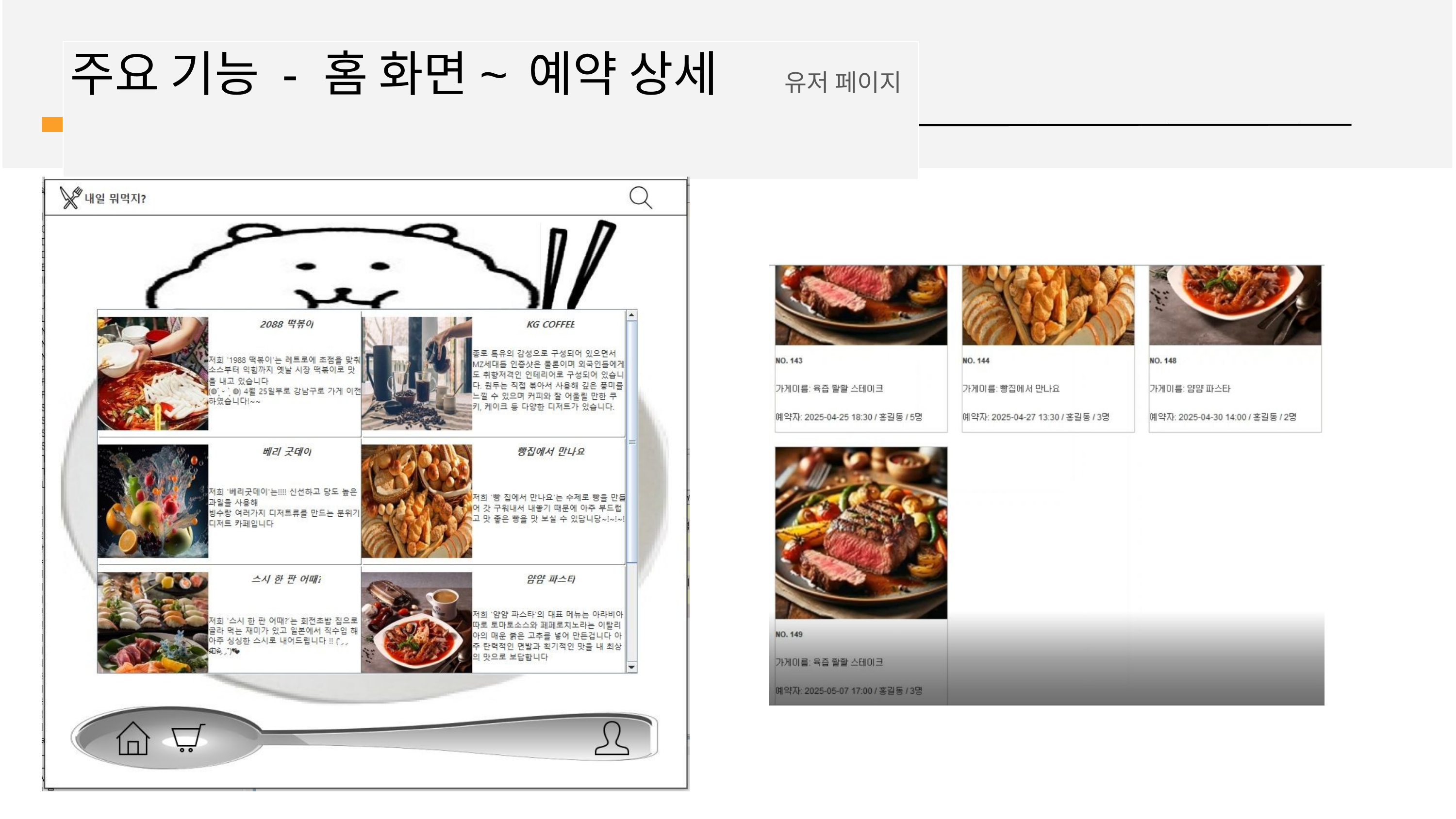

# 주요 기능 - 홈 화면~	예약 상세	유저 페이지